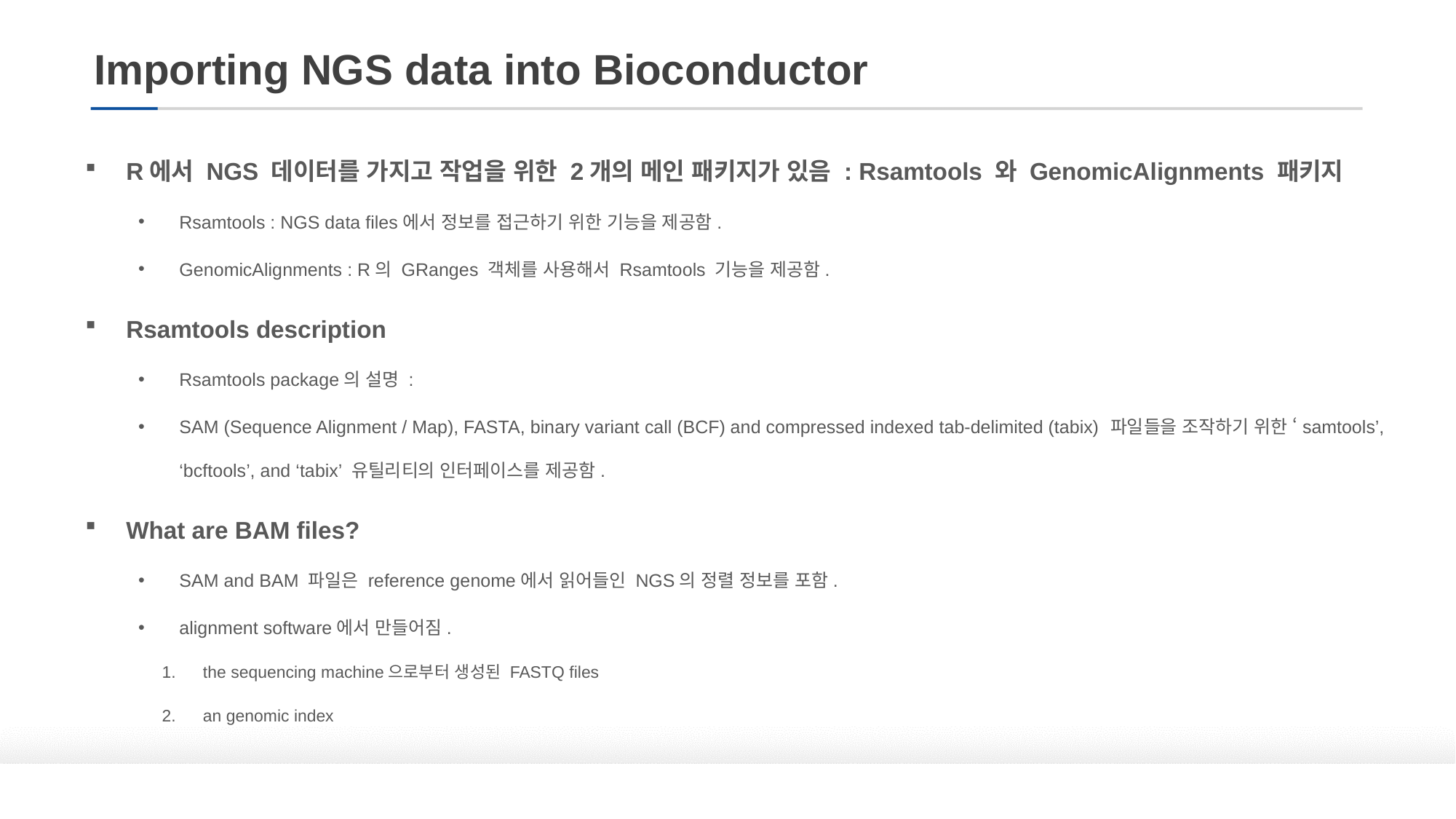

# Importing NGS data into Bioconductor
R에서 NGS 데이터를 가지고 작업을 위한 2개의 메인 패키지가 있음 : Rsamtools 와 GenomicAlignments 패키지
Rsamtools : NGS data files에서 정보를 접근하기 위한 기능을 제공함.
GenomicAlignments : R의 GRanges 객체를 사용해서 Rsamtools 기능을 제공함.
Rsamtools description
Rsamtools package의 설명 :
SAM (Sequence Alignment / Map), FASTA, binary variant call (BCF) and compressed indexed tab-delimited (tabix) 파일들을 조작하기 위한 ‘samtools’, ‘bcftools’, and ‘tabix’ 유틸리티의 인터페이스를 제공함.
What are BAM files?
SAM and BAM 파일은 reference genome에서 읽어들인 NGS의 정렬 정보를 포함.
alignment software에서 만들어짐.
the sequencing machine으로부터 생성된 FASTQ files
an genomic index